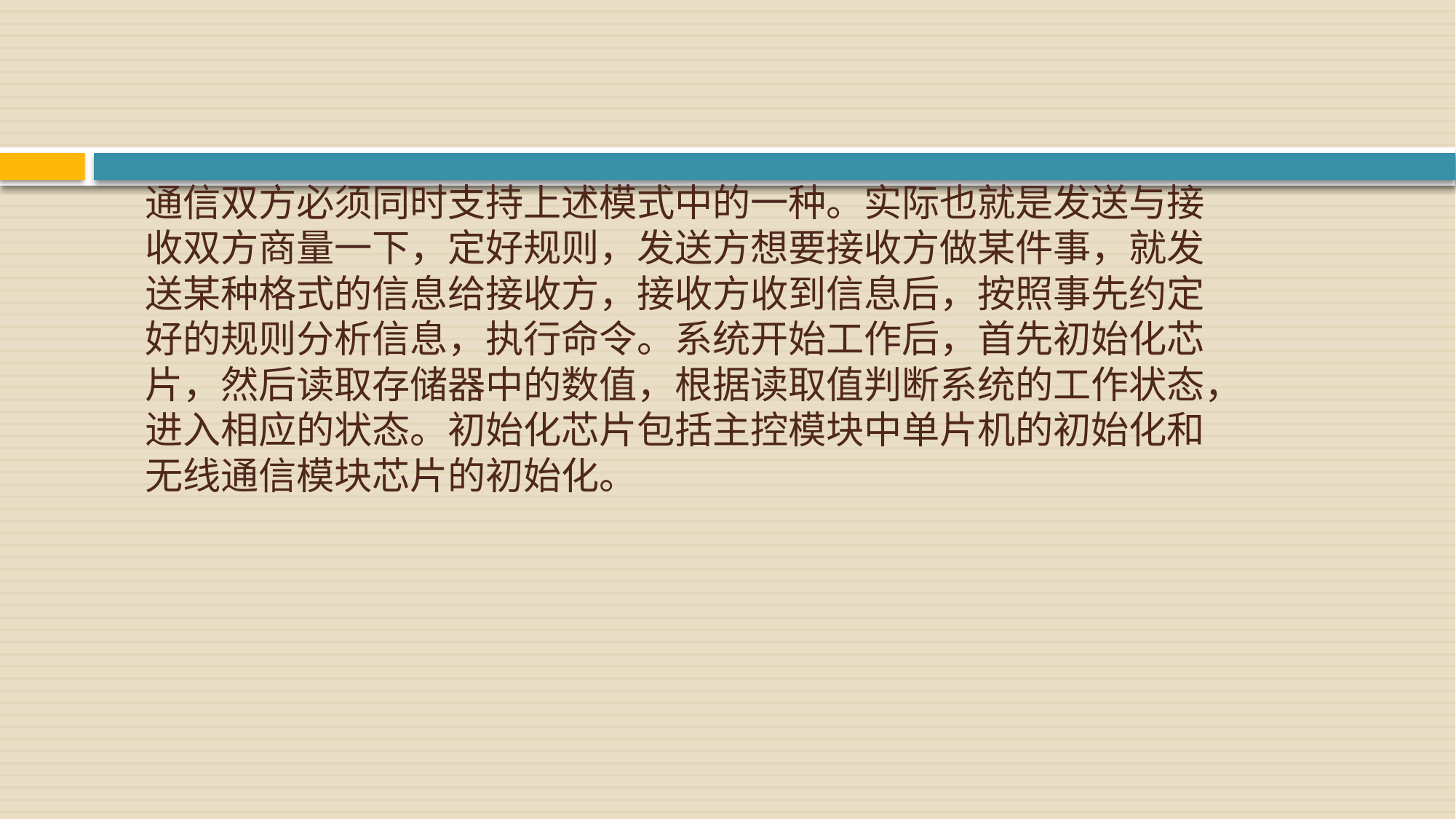

# 通信双方必须同时支持上述模式中的一种。实际也就是发送与接收双方商量一下，定好规则，发送方想要接收方做某件事，就发送某种格式的信息给接收方，接收方收到信息后，按照事先约定好的规则分析信息，执行命令。系统开始工作后，首先初始化芯片，然后读取存储器中的数值，根据读取值判断系统的工作状态，进入相应的状态。初始化芯片包括主控模块中单片机的初始化和无线通信模块芯片的初始化。